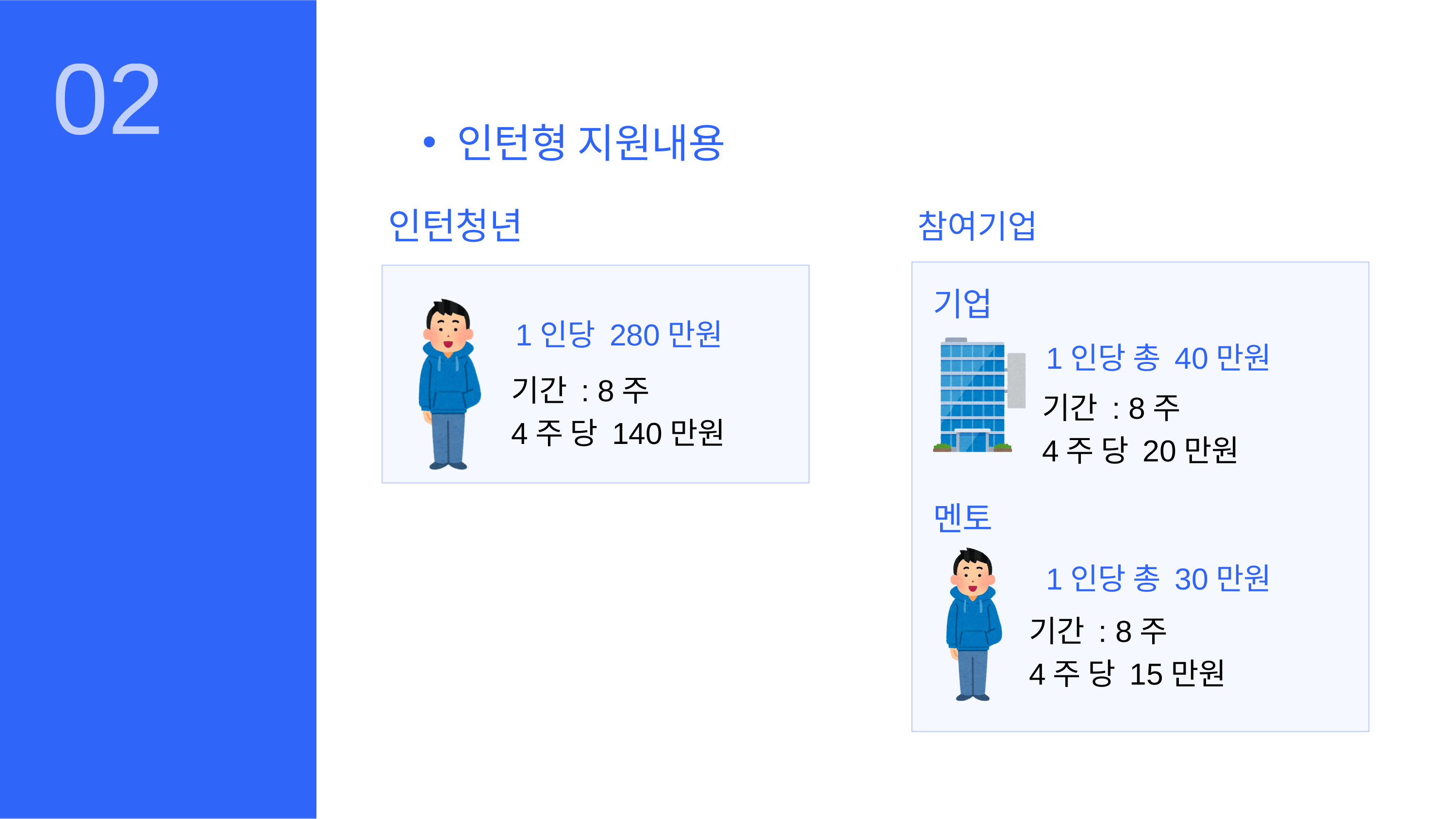

02
인턴형 지원내용
인턴청년
참여기업

기업

1인당 280만원
1인당 총 40만원

기간 : 8주
4주 당 140만원
기간 : 8주
4주 당 20만원
멘토

1인당 총 30만원
기간 : 8주
4주 당 15만원